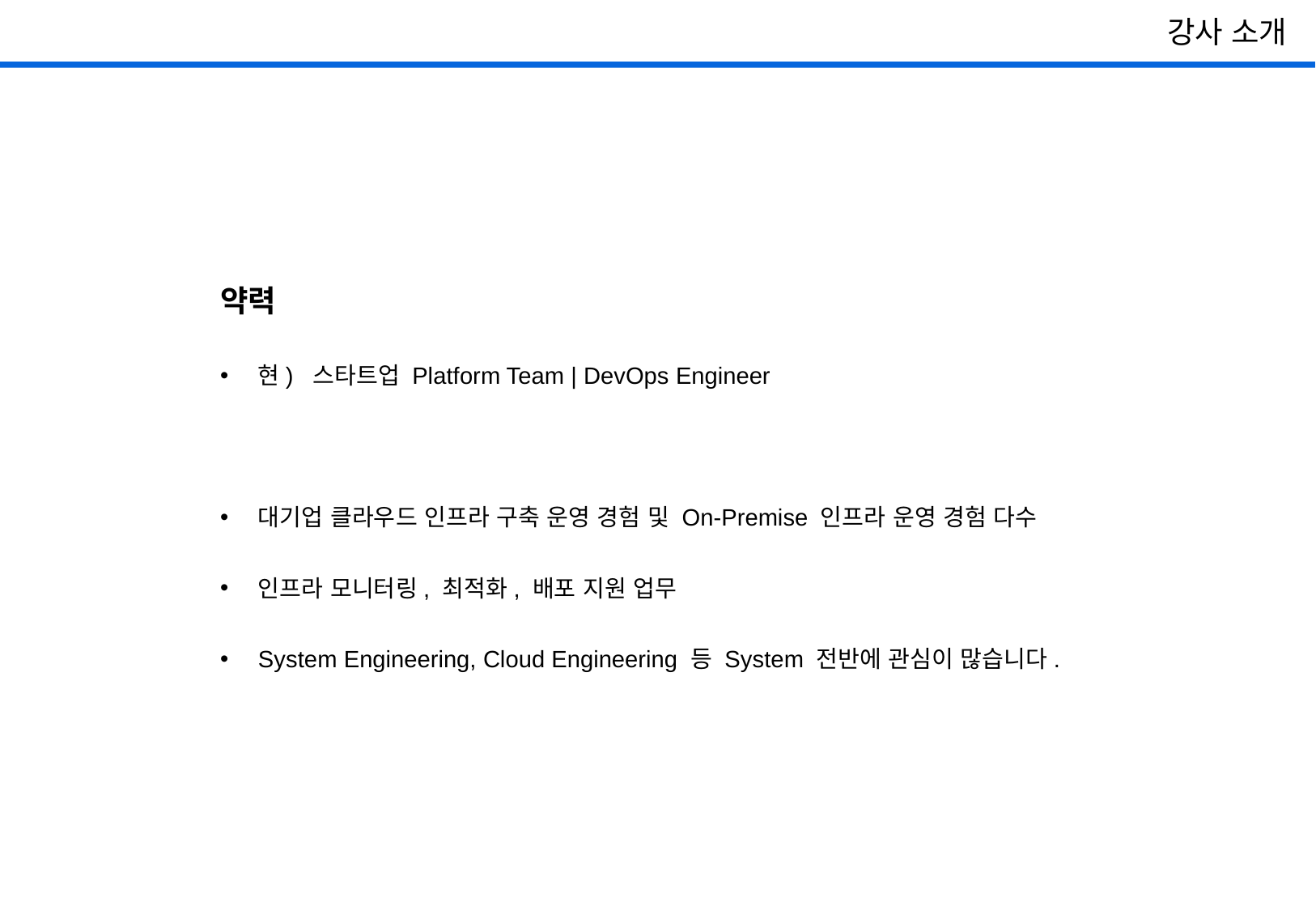

강사 소개
약력
현)  스타트업 Platform Team | DevOps Engineer

대기업 클라우드 인프라 구축 운영 경험 및 On-Premise 인프라 운영 경험 다수
인프라 모니터링, 최적화, 배포 지원 업무
System Engineering, Cloud Engineering 등 System 전반에 관심이 많습니다.